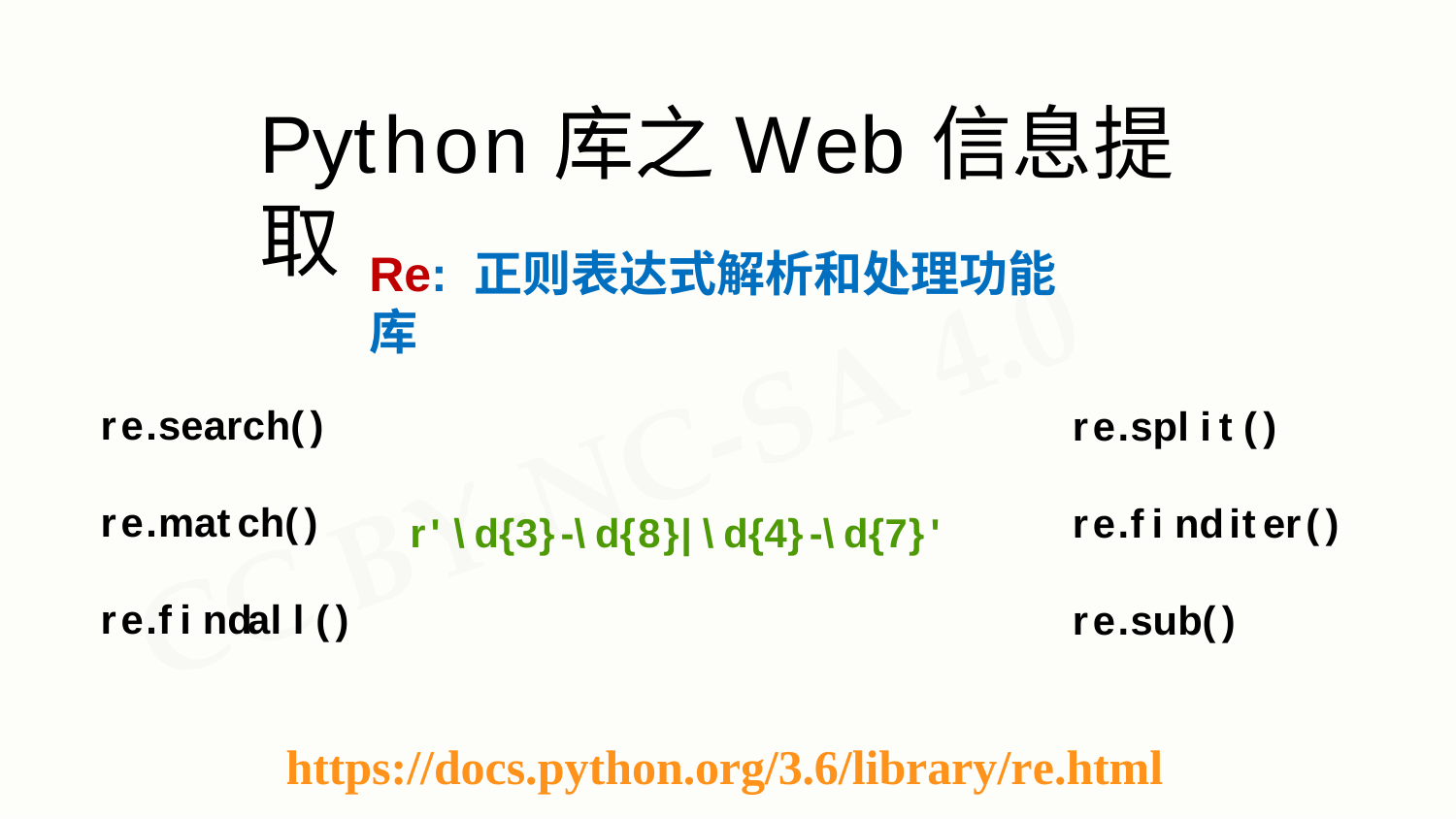

# Python库之Web信息提取
Re: 正则表达式解析和处理功能库

re.search()
re.split()

re.match()
re.finditer()
r'\d{3}-\d{8}|\d{4}-\d{7}'
re.findall()
re.sub()
https://docs.python.org/3.6/library/re.html